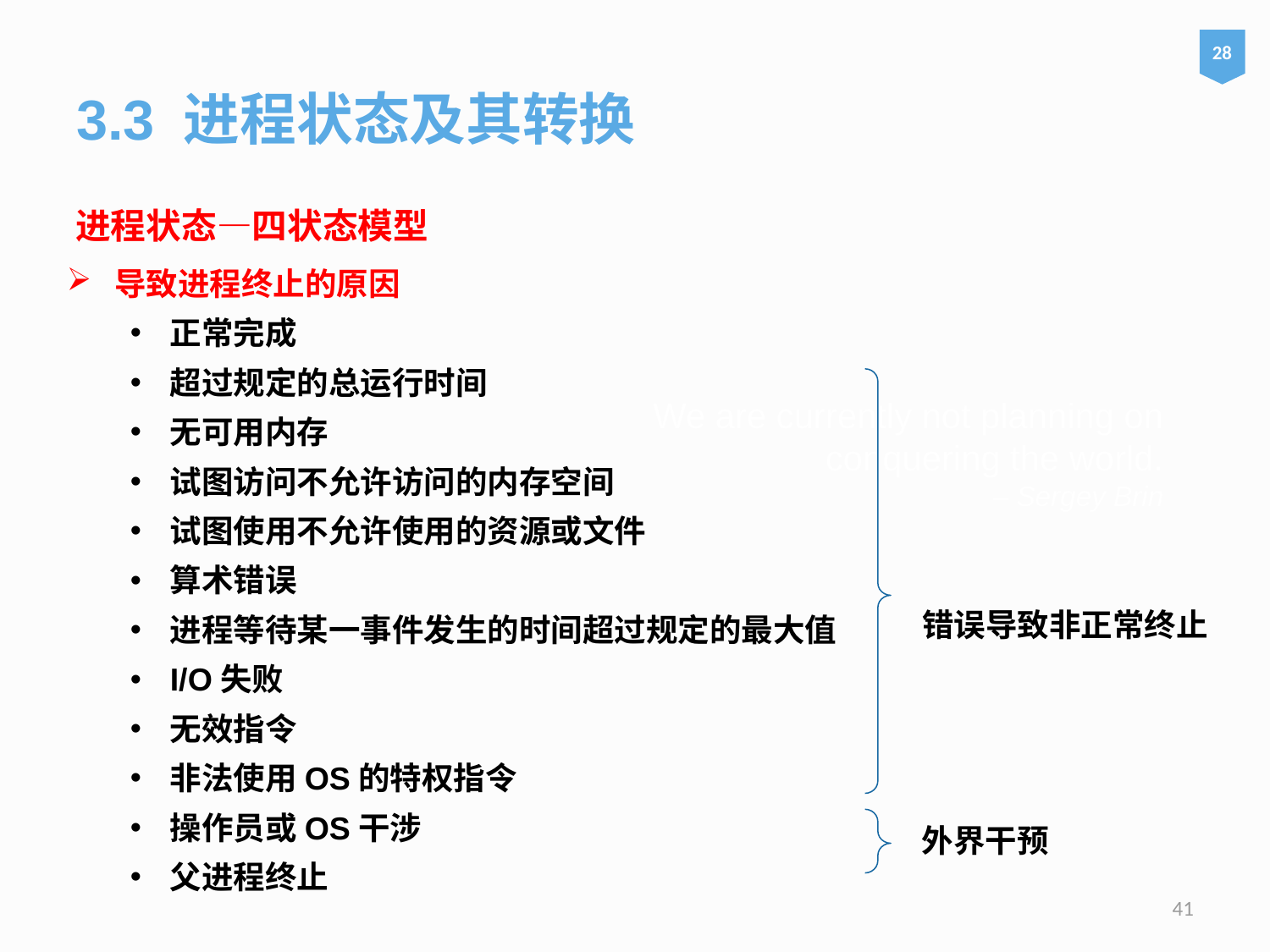

28
3.3 进程状态及其转换
进程状态—四状态模型
导致进程终止的原因
正常完成
超过规定的总运行时间
无可用内存
试图访问不允许访问的内存空间
试图使用不允许使用的资源或文件
算术错误
进程等待某一事件发生的时间超过规定的最大值
I/O失败
无效指令
非法使用OS的特权指令
操作员或OS干涉
父进程终止

# We are currently not planning on conquering the world. – Sergey Brin
错误导致非正常终止
外界干预

41